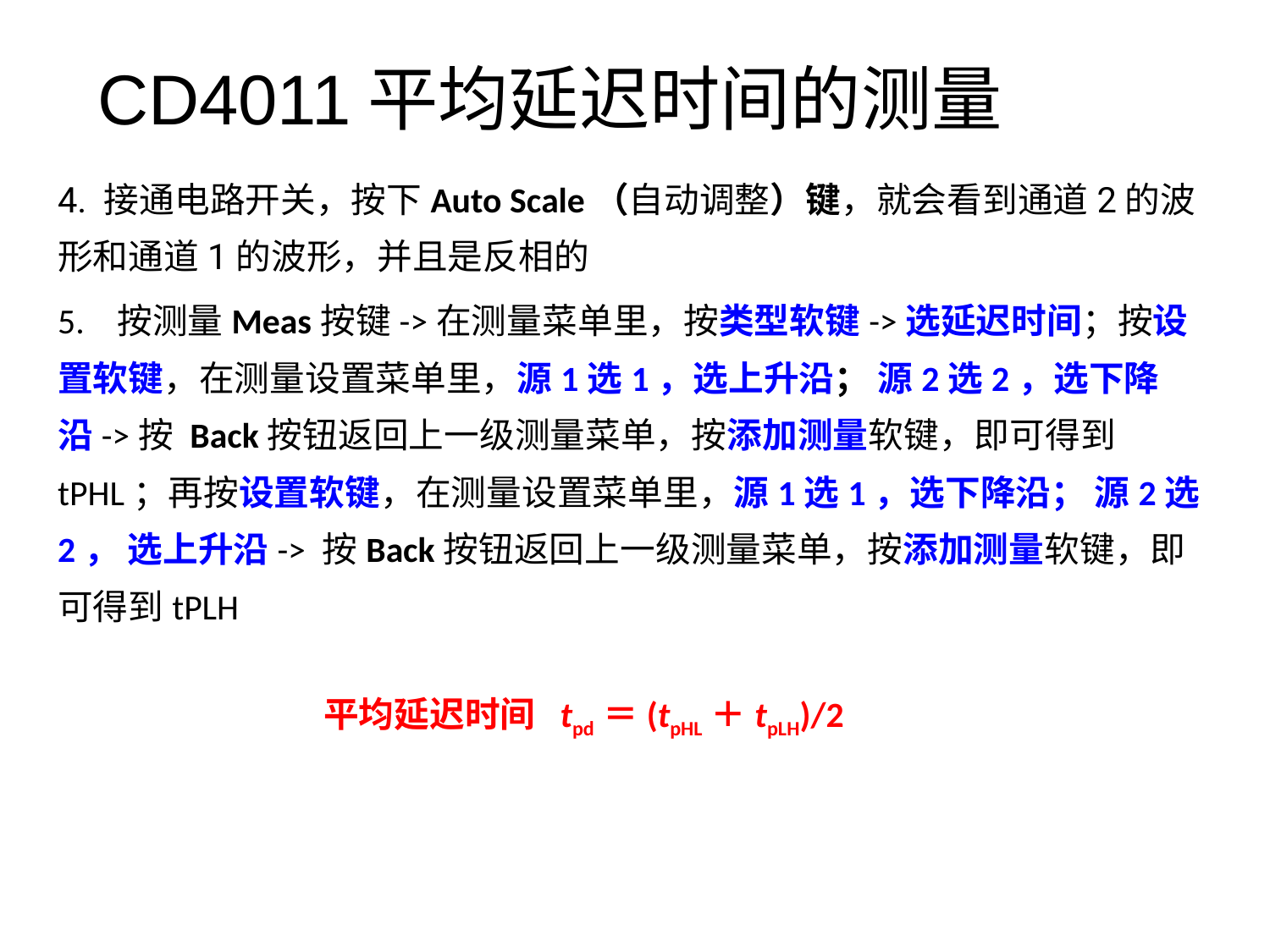

CD4011平均延迟时间的测量
4. 接通电路开关，按下Auto Scale（自动调整）键，就会看到通道2的波形和通道1的波形，并且是反相的
5.   按测量Meas按键->在测量菜单里，按类型软键->选延迟时间；按设置软键，在测量设置菜单里，源1选1，选上升沿； 源2选2，选下降沿->按 Back按钮返回上一级测量菜单，按添加测量软键，即可得到tPHL；再按设置软键，在测量设置菜单里，源1选1，选下降沿； 源2选2， 选上升沿-> 按Back按钮返回上一级测量菜单，按添加测量软键，即可得到tPLH

                                平均延迟时间  tpd＝(tpHL＋tpLH)/2